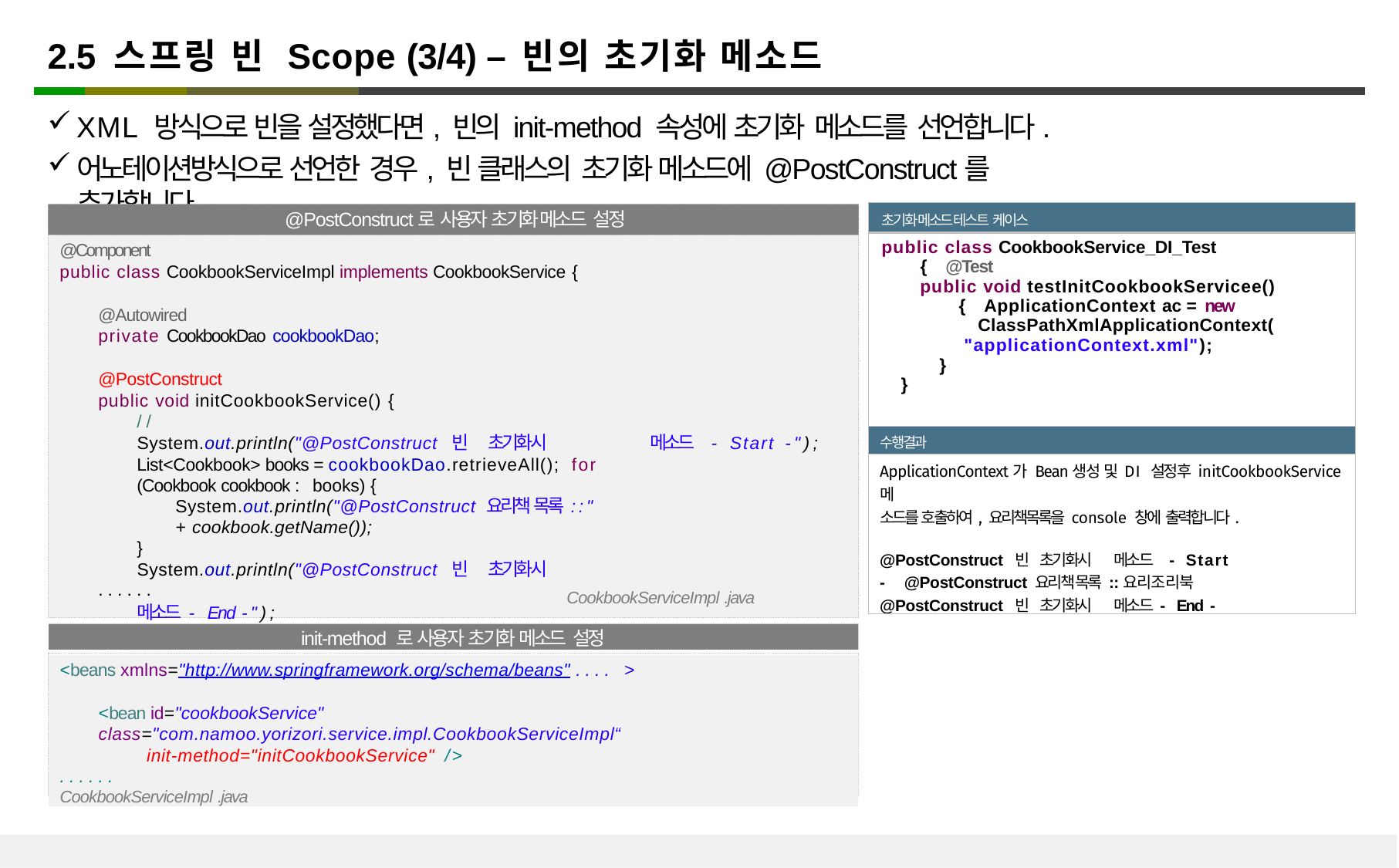

# 2.5 스프링 빈 Scope (3/4) – 빈의 초기화 메소드
XML 방식으로 빈을 설정했다면, 빈의 init-method 속성에  초기화  메소드를 선언합니다.
어노테이션방식으로 선언한 경우, 빈 클래스의  초기화 메소드에 @PostConstruct를 추가합니다.
| 초기화 메소드 테스트 케이스 |
| --- |
| public class CookbookService\_DI\_Test { @Test public void testInitCookbookServicee() { ApplicationContext ac = new ClassPathXmlApplicationContext( "applicationContext.xml"); } } |
| 수행결과 |
| ApplicationContext가 Bean생성 및 DI 설정 후 initCookbookService 메 소드를 호출하여, 요리책목록을 console 창에 출력합니다. @PostConstruct 빈 초기화시 메소드 - Start - @PostConstruct 요리책 목록 ::요리조리북 @PostConstruct 빈 초기화시 메소드 - End - |

@PostConstruct로 사용자 초기화 메소드 설정

@Component
public class CookbookServiceImpl implements CookbookService {

@Autowired
private CookbookDao cookbookDao;

@PostConstruct
public void initCookbookService() {
//
System.out.println("@PostConstruct 빈       초기화시	메소드	- Start -");
List<Cookbook> books = cookbookDao.retrieveAll();  for (Cookbook cookbook : books) {
System.out.println("@PostConstruct 요리책 목록 ::" + cookbook.getName());
}
System.out.println("@PostConstruct 빈       초기화시	메소드 - End -");
}
......
CookbookServiceImpl .java
init-method 로 사용자 초기화 메소드 설정

<beans xmlns="http://www.springframework.org/schema/beans" .... >

<bean id="cookbookService"  class="com.namoo.yorizori.service.impl.CookbookServiceImpl“
init-method="initCookbookService" />
......                                          CookbookServiceImpl .java